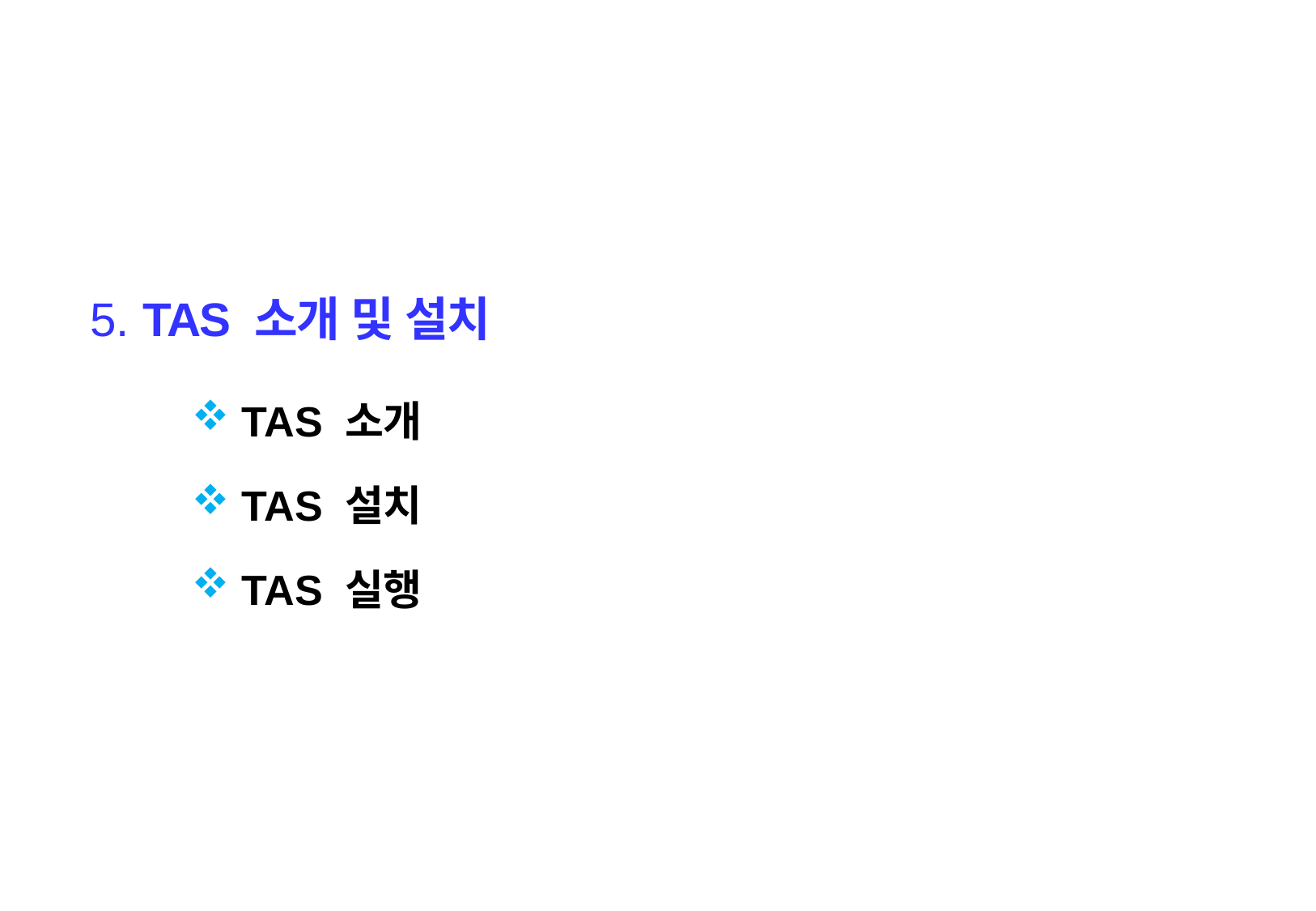

5. TAS 소개 및 설치
 TAS 소개
 TAS 설치
 TAS 실행